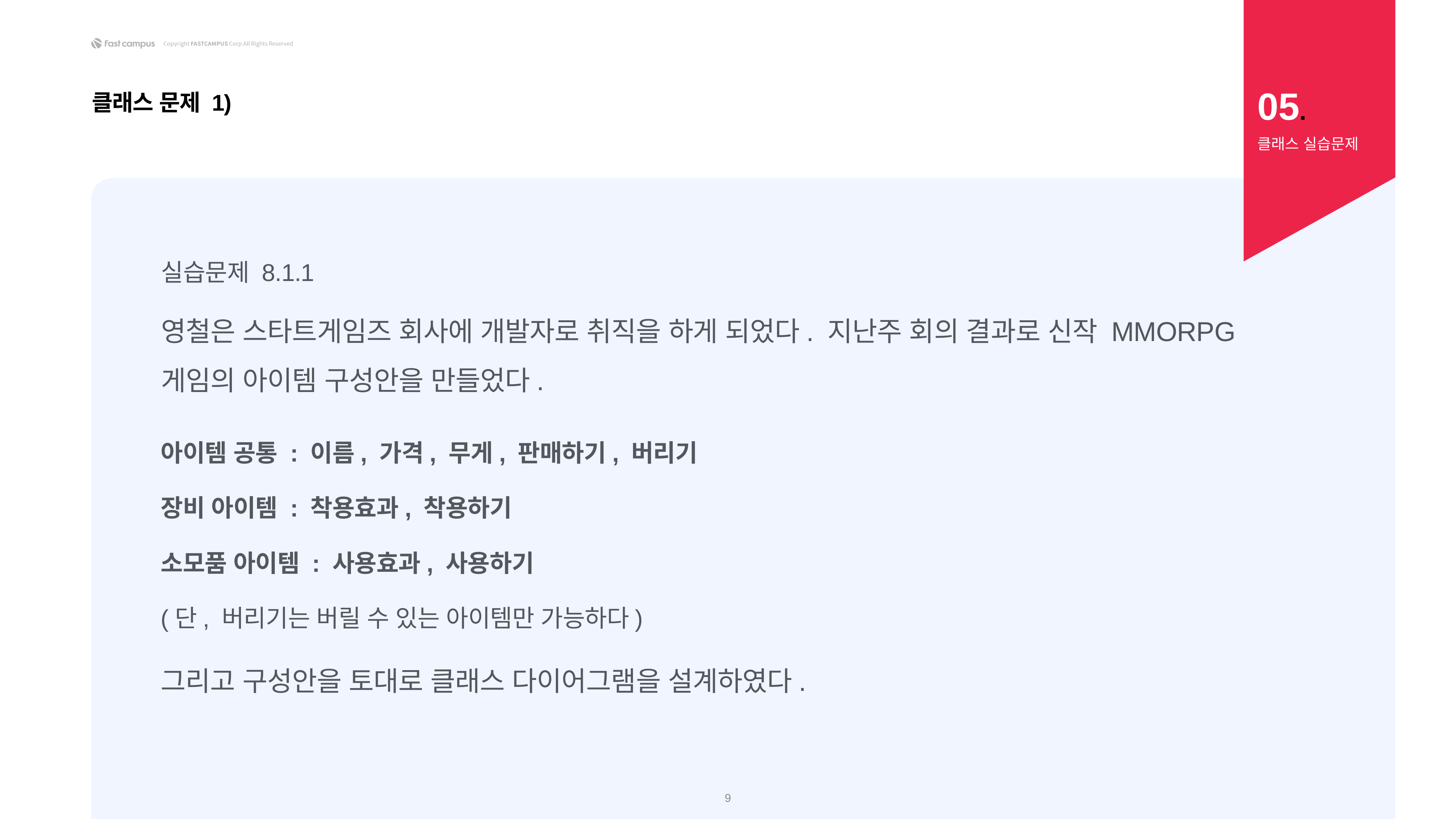

05.
클래스 문제 1)
클래스 실습문제
실습문제 8.1.1
영철은 스타트게임즈 회사에 개발자로 취직을 하게 되었다. 지난주 회의 결과로 신작 MMORPG 게임의 아이템 구성안을 만들었다.
아이템 공통 : 이름, 가격, 무게, 판매하기, 버리기
장비 아이템 : 착용효과, 착용하기
소모품 아이템 : 사용효과, 사용하기
(단, 버리기는 버릴 수 있는 아이템만 가능하다)
그리고 구성안을 토대로 클래스 다이어그램을 설계하였다.
9